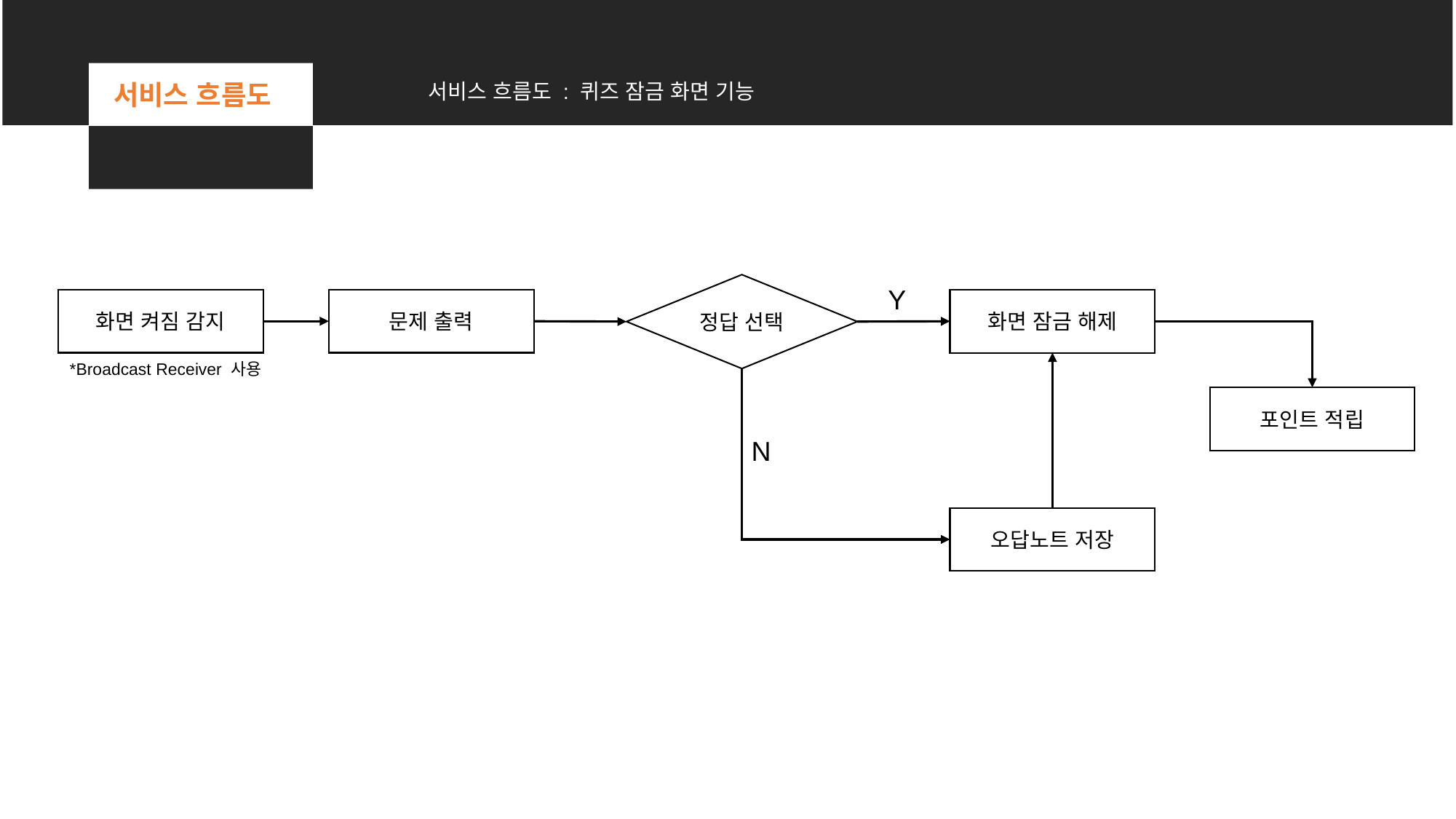

서비스 흐름도
서비스 흐름도 : 퀴즈 잠금 화면 기능

정답 선택
Y
화면 켜짐 감지
문제 출력
화면 잠금 해제
*Broadcast Receiver 사용
포인트 적립
N
오답노트 저장